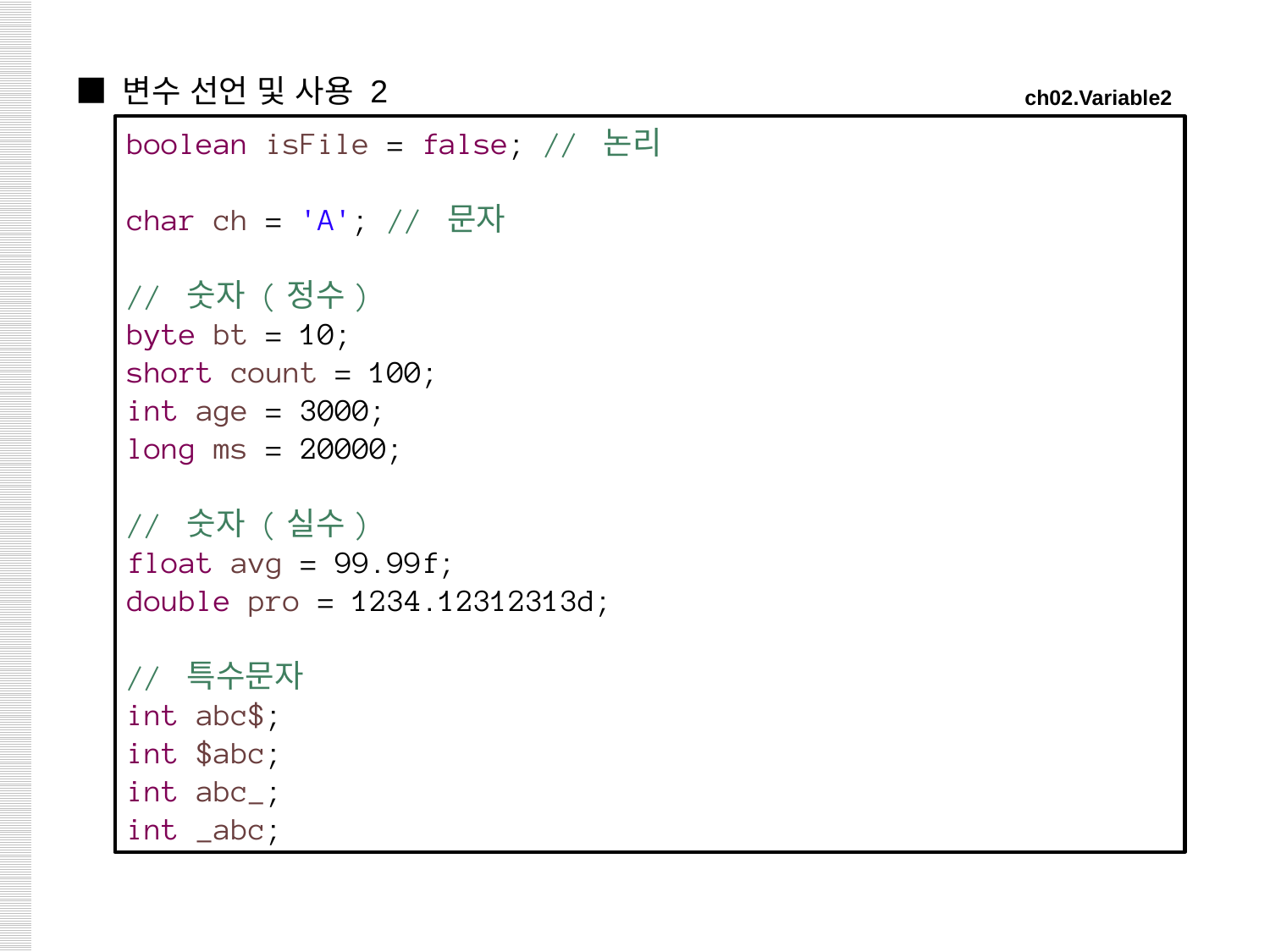

■ 변수 선언 및 사용 2
ch02.Variable2
boolean isFile = false; // 논리

char ch = 'A'; // 문자

// 숫자 (정수)
byte bt = 10;
short count = 100;
int age = 3000;
long ms = 20000;

// 숫자 (실수)
float avg = 99.99f;
double pro = 1234.12312313d;

// 특수문자
int abc$;
int $abc;
int abc_;
int _abc;